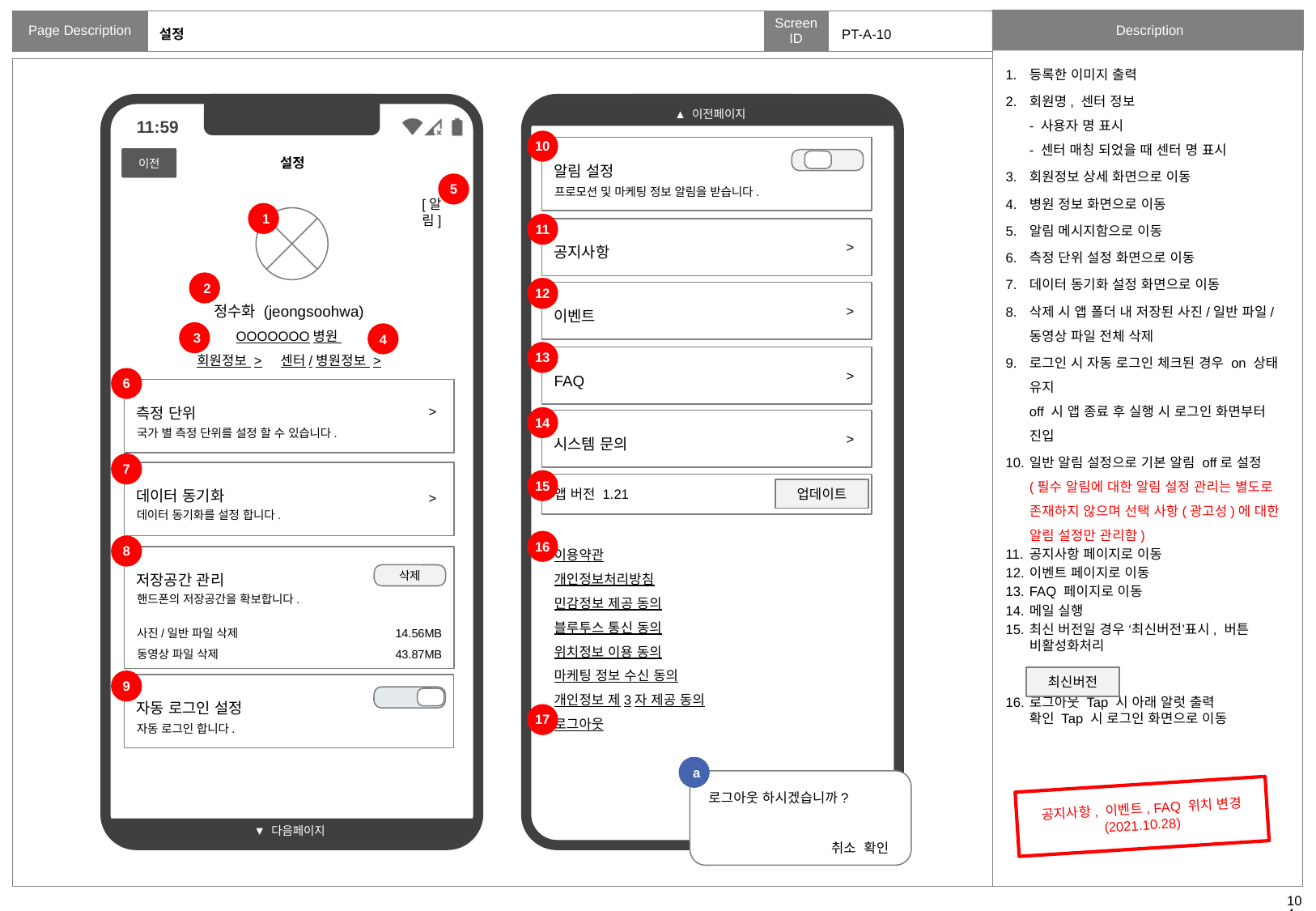

# 설정
PT-A-10
등록한 이미지 출력
회원명, 센터 정보
- 사용자 명 표시
- 센터 매칭 되었을 때 센터 명 표시
회원정보 상세 화면으로 이동
병원 정보 화면으로 이동
알림 메시지함으로 이동
측정 단위 설정 화면으로 이동
데이터 동기화 설정 화면으로 이동
삭제 시 앱 폴더 내 저장된 사진/일반 파일/동영상 파일 전체 삭제
로그인 시 자동 로그인 체크된 경우 on 상태 유지
off 시 앱 종료 후 실행 시 로그인 화면부터 진입
일반 알림 설정으로 기본 알림 off로 설정
(필수 알림에 대한 알림 설정 관리는 별도로 존재하지 않으며 선택 사항(광고성)에 대한 알림 설정만 관리함)
공지사항 페이지로 이동
이벤트 페이지로 이동
FAQ 페이지로 이동
메일 실행
최신 버전일 경우 ‘최신버전’표시, 버튼 비활성화처리

로그아웃 Tap 시 아래 알럿 출력
확인 Tap 시 로그인 화면으로 이동

10
알림 설정

프로모션 및 마케팅 정보 알림을 받습니다.
이전
설정
<

5
[알림]
1

11
공지사항
>
2

12
이벤트
>
정수화 (jeongsoohwa)
OOOOOOO병원
회원정보 >    센터/병원정보 >
3
4

13
FAQ
>

6
측정 단위
>
국가 별 측정 단위를 설정 할 수 있습니다.

14
시스템 문의
>

7
데이터 동기화
데이터 동기화를 설정 합니다.
>

15
앱 버전 1.21
업데이트

16
이용약관
개인정보처리방침
민감정보 제공 동의
블루투스 통신 동의
위치정보 이용 동의
마케팅 정보 수신 동의
개인정보 제3자 제공 동의
로그아웃

8
저장공간 관리
삭제
핸드폰의 저장공간을 확보합니다.
사진/일반 파일 삭제		    14.56MB
동영상 파일 삭제		    43.87MB
최신버전

9
자동 로그인 설정

자동 로그인 합니다.

17
a

로그아웃 하시겠습니까?
취소  확인
공지사항, 이벤트, FAQ 위치 변경
(2021.10.28)